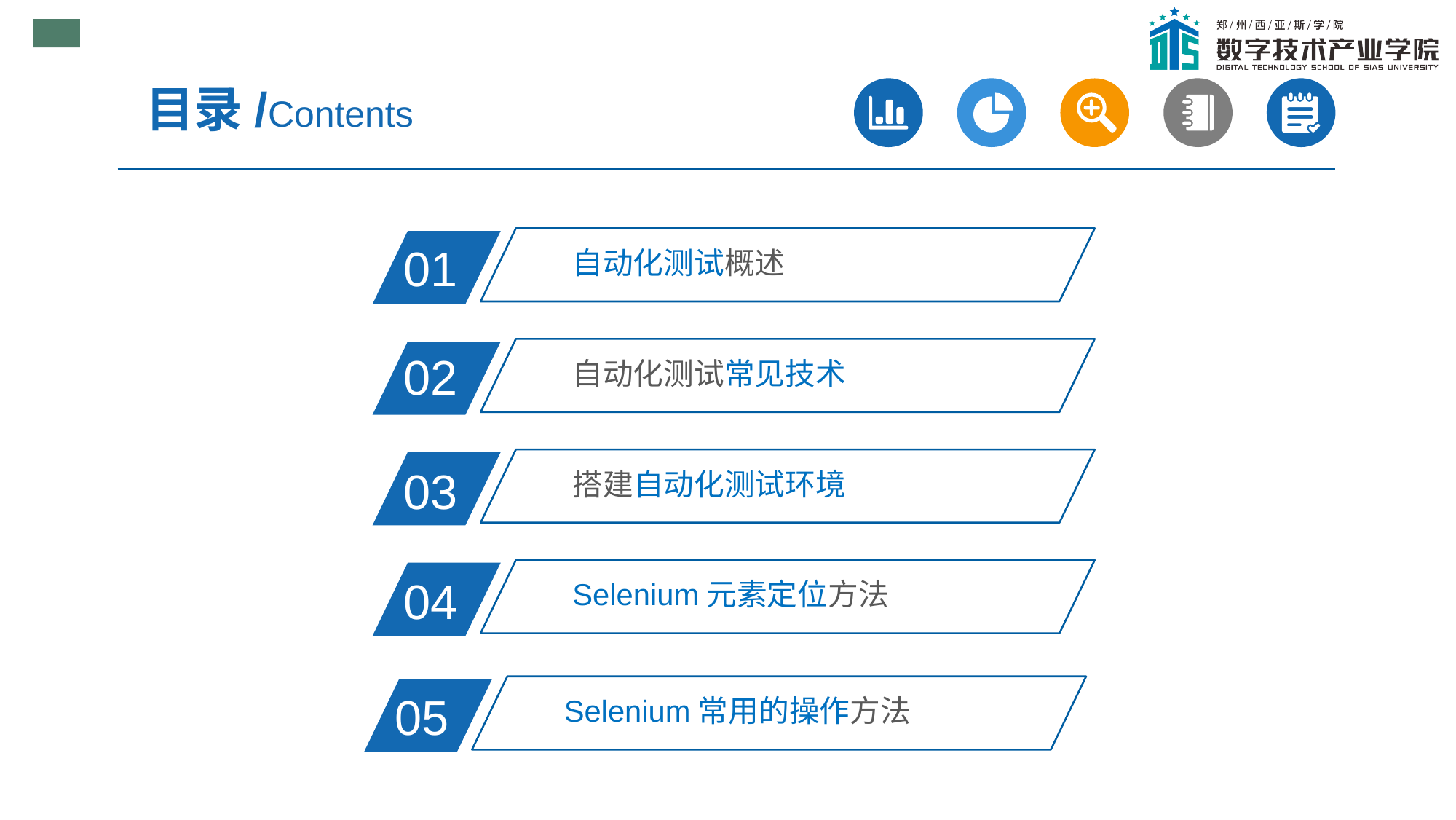

目录/Contents

自动化测试概述

01

自动化测试常见技术
02

搭建自动化测试环境

03

Selenium元素定位方法

04

Selenium常用的操作方法

05